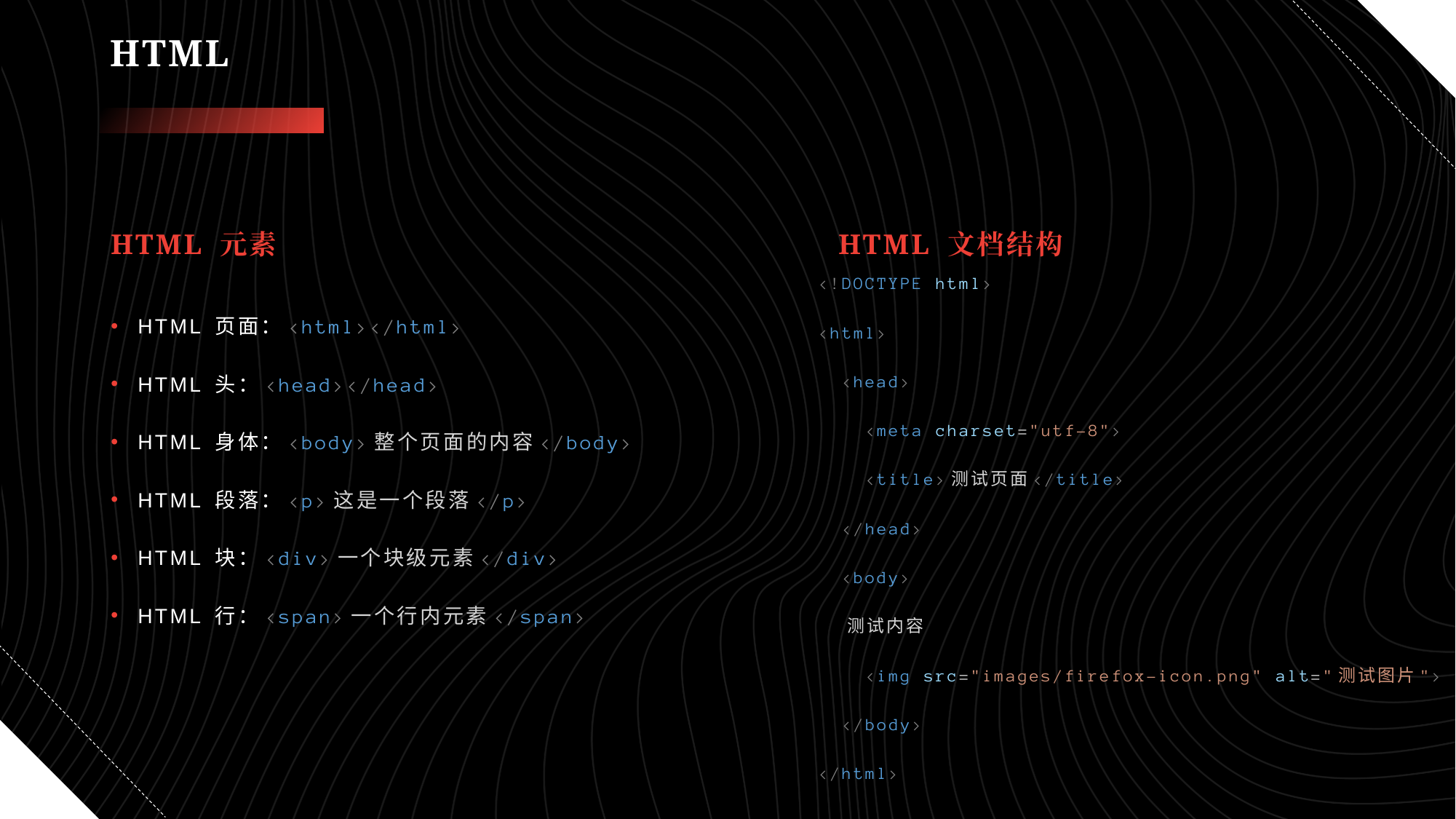

# HTML
HTML 元素
HTML 文档结构
<!DOCTYPE html>
<html>
  <head>
    <meta charset="utf-8">
    <title>测试页面</title>
  </head>
  <body>
    测试内容
    <img src="images/firefox-icon.png" alt="测试图片">
  </body>
</html>
HTML 页面：<html></html>
HTML 头：<head></head>
HTML 身体：<body>整个页面的内容</body>
HTML 段落：<p>这是一个段落</p>
HTML 块：<div>一个块级元素</div>
HTML 行：<span>一个行内元素</span>